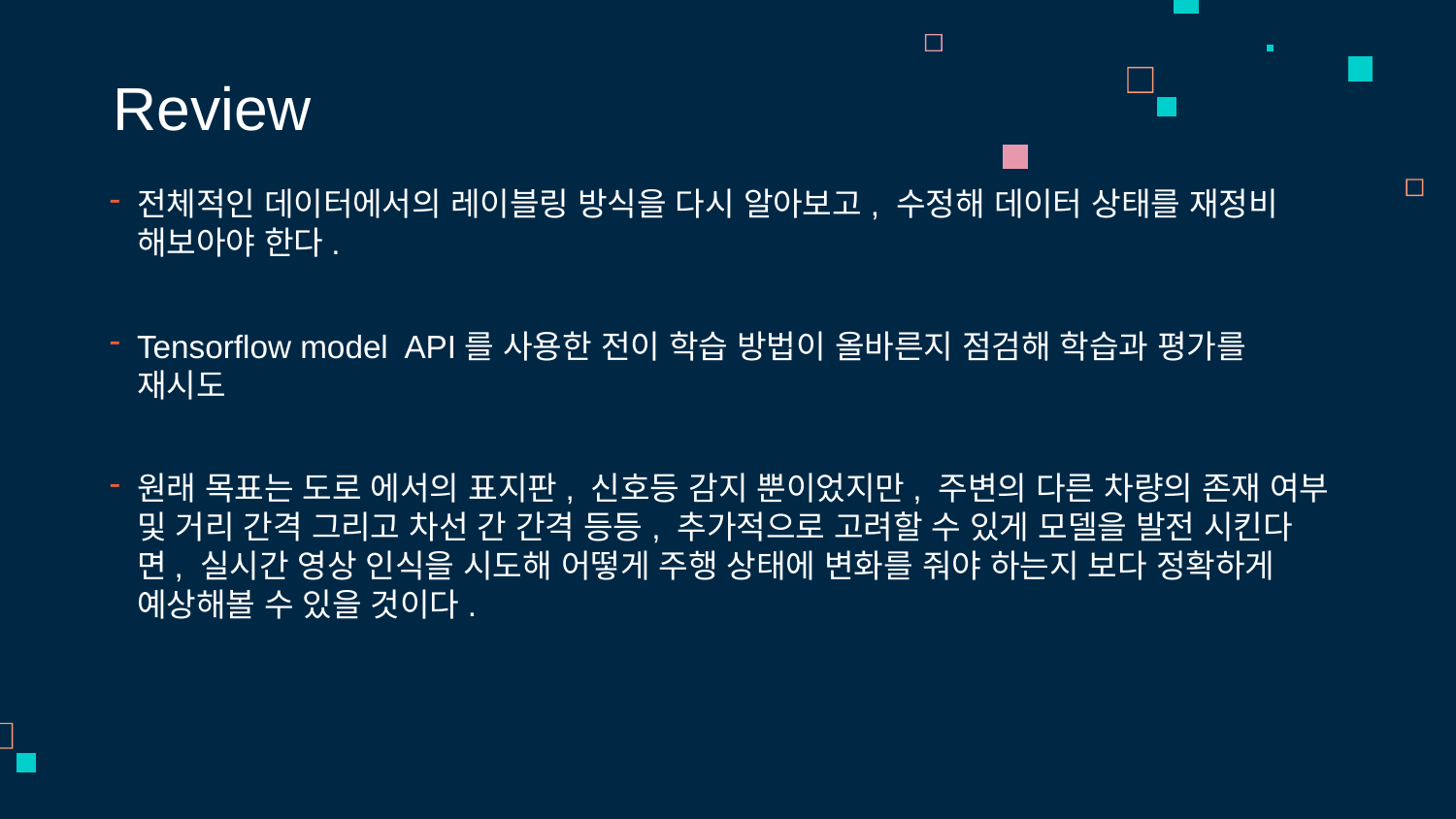

# Review
전체적인 데이터에서의 레이블링 방식을 다시 알아보고, 수정해 데이터 상태를 재정비 해보아야 한다.
Tensorflow model  API를 사용한 전이 학습 방법이 올바른지 점검해 학습과 평가를 재시도
원래 목표는 도로 에서의 표지판, 신호등 감지 뿐이었지만, 주변의 다른 차량의 존재 여부 및 거리 간격 그리고 차선 간 간격 등등, 추가적으로 고려할 수 있게 모델을 발전 시킨다면, 실시간 영상 인식을 시도해 어떻게 주행 상태에 변화를 줘야 하는지 보다 정확하게 예상해볼 수 있을 것이다.